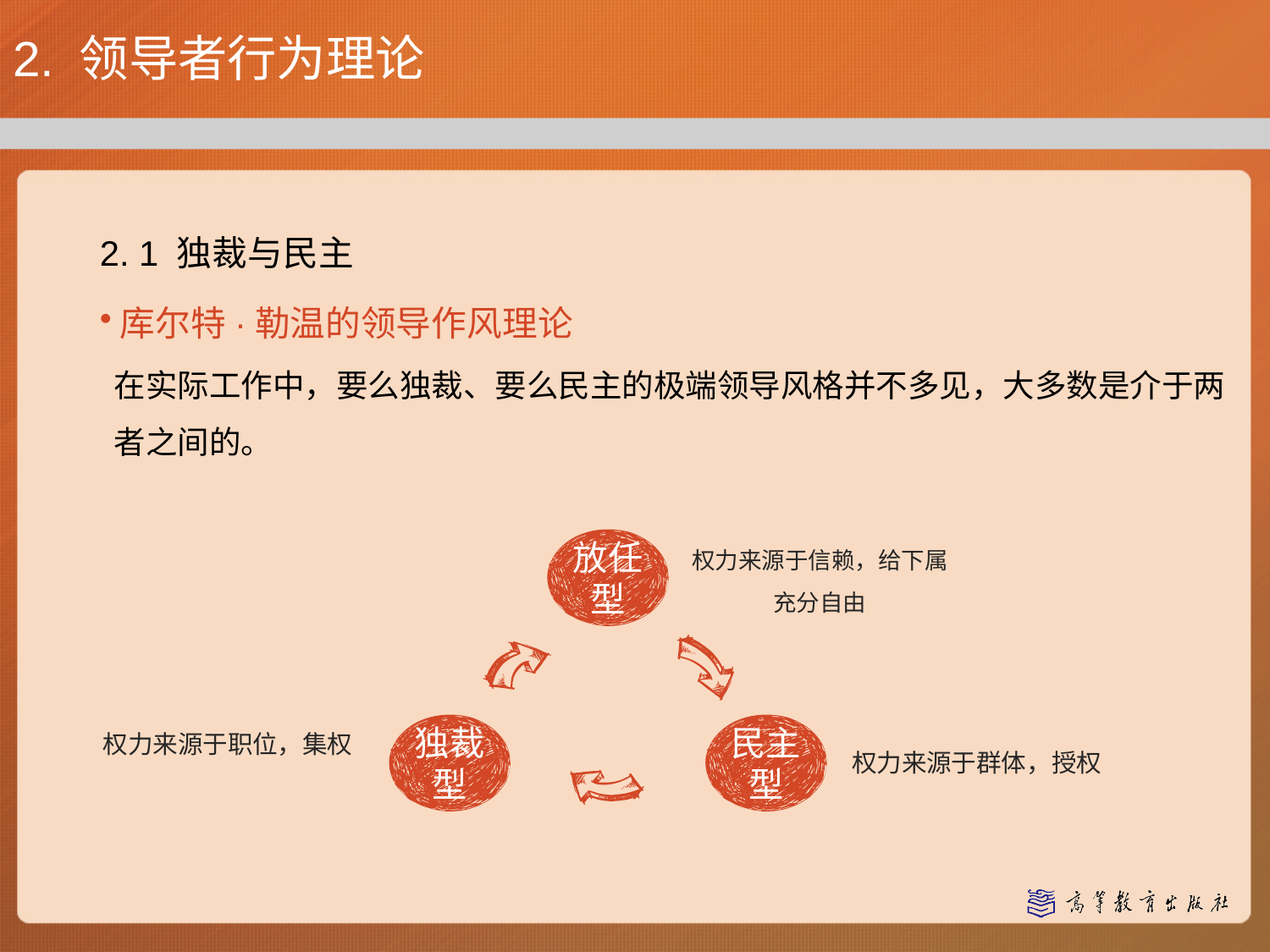

# 2. 领导者行为理论
2. 1 独裁与民主
库尔特·勒温的领导作风理论

在实际工作中，要么独裁、要么民主的极端领导风格并不多见，大多数是介于两者之间的。
权力来源于信赖，给下属充分自由
放任型

权力来源于职位，集权
独裁型
民主型
权力来源于群体，授权